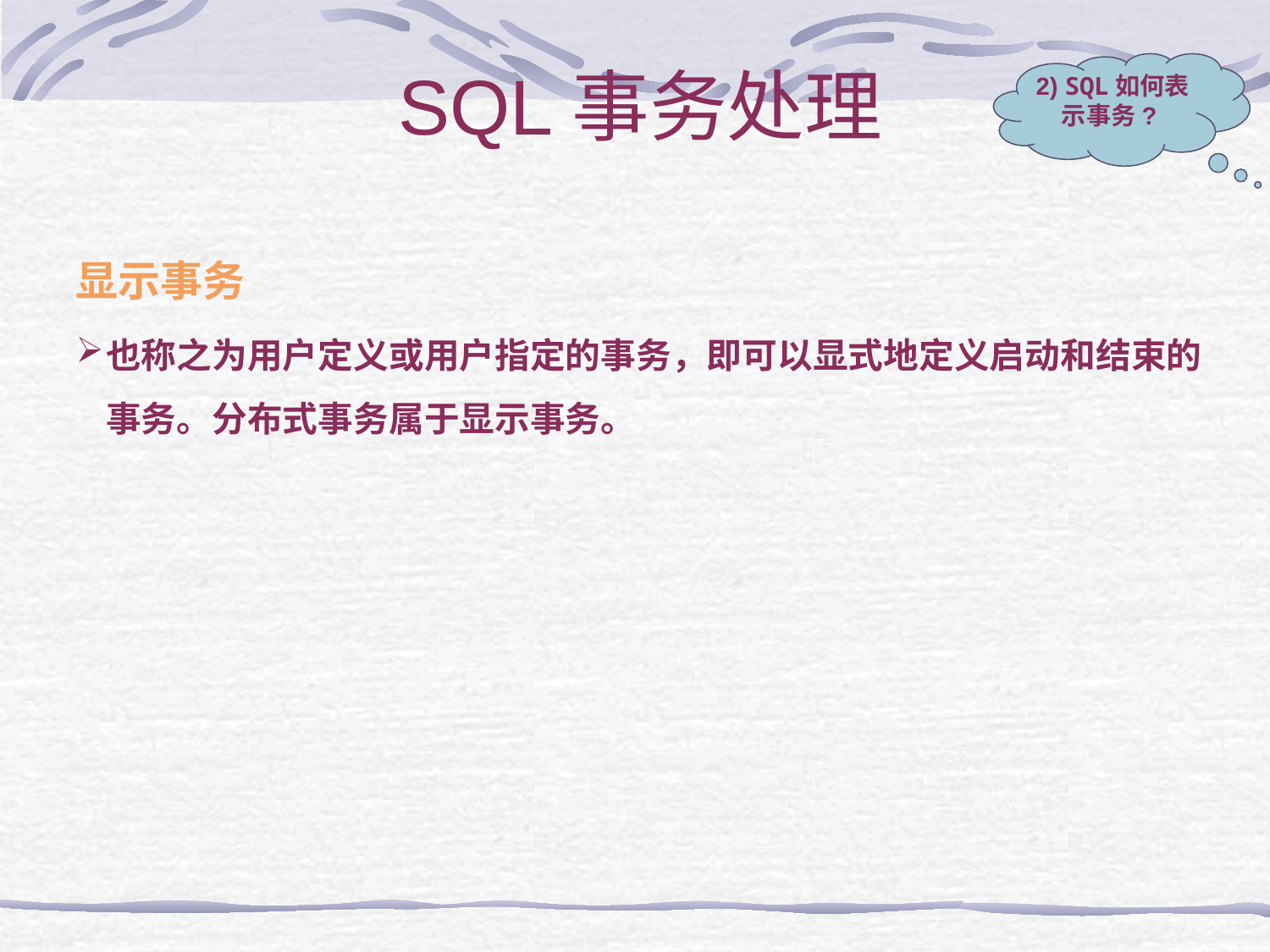

SQL事务处理
2) SQL如何表示事务?
显示事务
也称之为用户定义或用户指定的事务，即可以显式地定义启动和结束的事务。分布式事务属于显示事务。